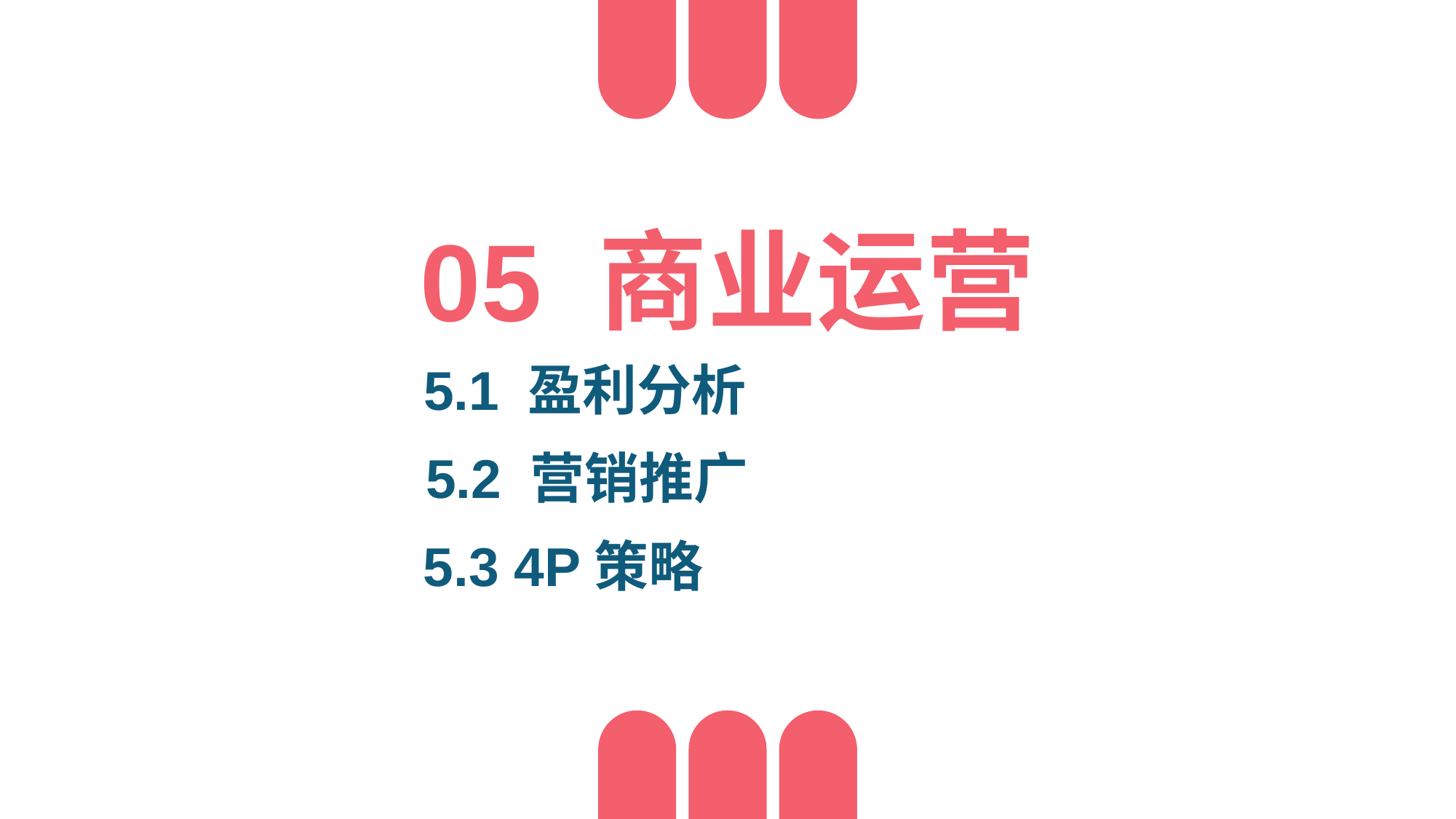

05 商业运营
5.1 盈利分析
5.2 营销推广
5.3 4P策略